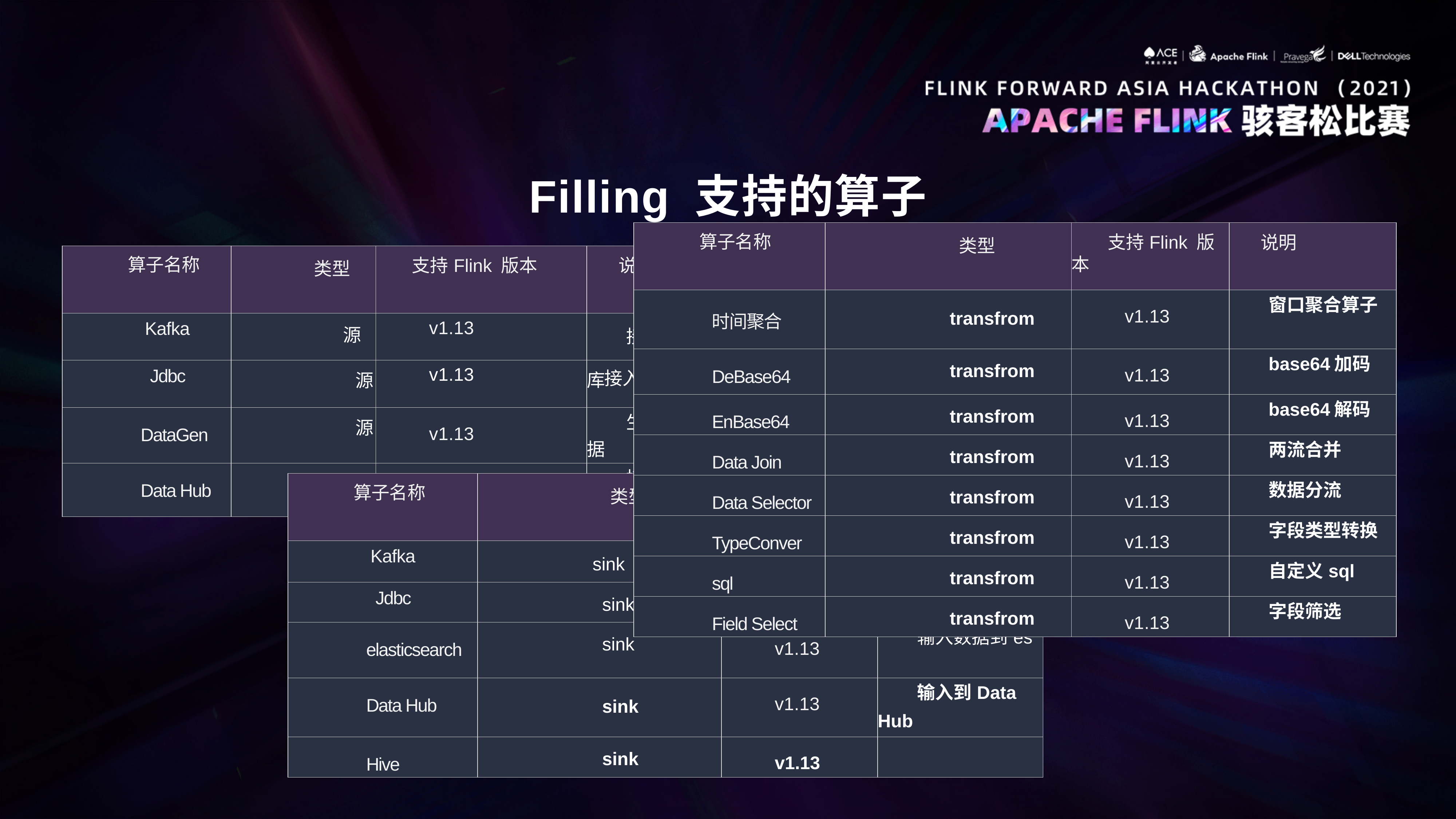

E6636BC20180234D78A0072836F0BAB0F2B9B20E1FC76B80A6D98E35B1532BABDB4EB6385161FB0D22092808C84662EB9A09212A61D05B911BBFC2137CAE22DE24F092ADB0257647F40824D7682246A28692ECA57747672198DB019AF066FC78DBC62A9CCE3
Filling 支持的算子
| 算子名称 | 类型 | 支持Flink 版本 | 说明 |
| --- | --- | --- | --- |
| 时间聚合 | transfrom | v1.13 | 窗口聚合算子 |
| DeBase64 | transfrom | v1.13 | base64加码 |
| EnBase64 | transfrom | v1.13 | base64解码 |
| Data Join | transfrom | v1.13 | 两流合并 |
| Data Selector | transfrom | v1.13 | 数据分流 |
| TypeConver | transfrom | v1.13 | 字段类型转换 |
| sql | transfrom | v1.13 | 自定义sql |
| Field Select | transfrom | v1.13 | 字段筛选 |
| 算子名称 | 类型 | 支持Flink 版本 | 说明 |
| --- | --- | --- | --- |
| Kafka | 源 | v1.13 | 接入kakfa |
| Jdbc | 源 | v1.13 | 接入结构化数据库 |
| DataGen | 源 | v1.13 | 生成测试数据 |
| Data Hub | 源 | v1.13 | 接入Data Hub |
| 算子名称 | 类型 | 支持Flink 版本 | 说明 |
| --- | --- | --- | --- |
| Kafka | sink | v1.13 | 输入kakfa |
| Jdbc | sink | v1.13 | 输入结构化数据库 |
| elasticsearch | sink | v1.13 | 输入数据到es |
| Data Hub | sink | v1.13 | 输入到Data Hub |
| Hive | sink | v1.13 |  |